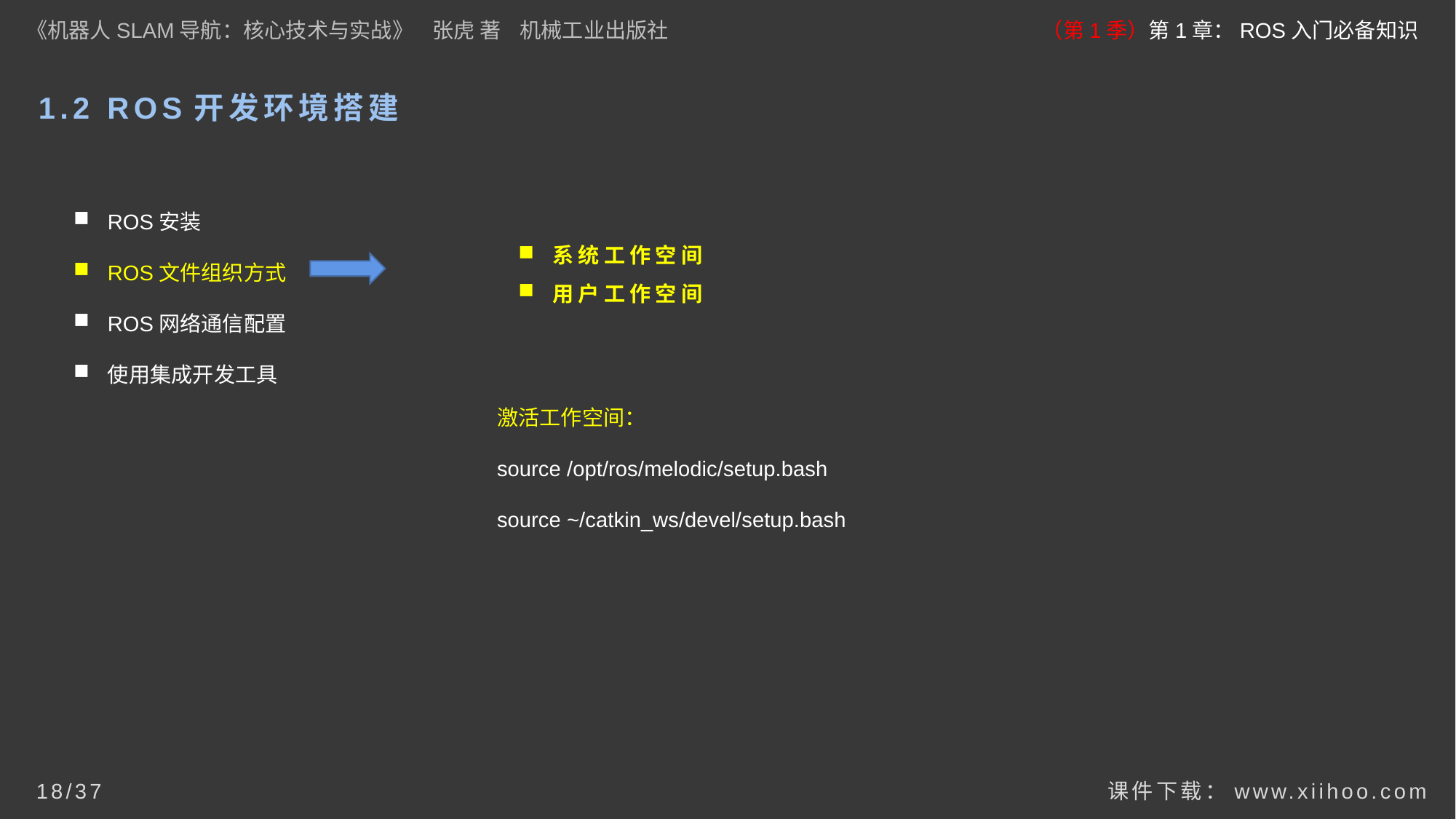

《机器人SLAM导航：核心技术与实战》    张虎 著    机械工业出版社
（第1季）第1章：ROS入门必备知识
# 1.2 ROS开发环境搭建
ROS安装
ROS文件组织方式
ROS网络通信配置
使用集成开发工具
系统工作空间
用户工作空间

激活工作空间：
source /opt/ros/melodic/setup.bash
source ~/catkin_ws/devel/setup.bash
课件下载：www.xiihoo.com
18/37